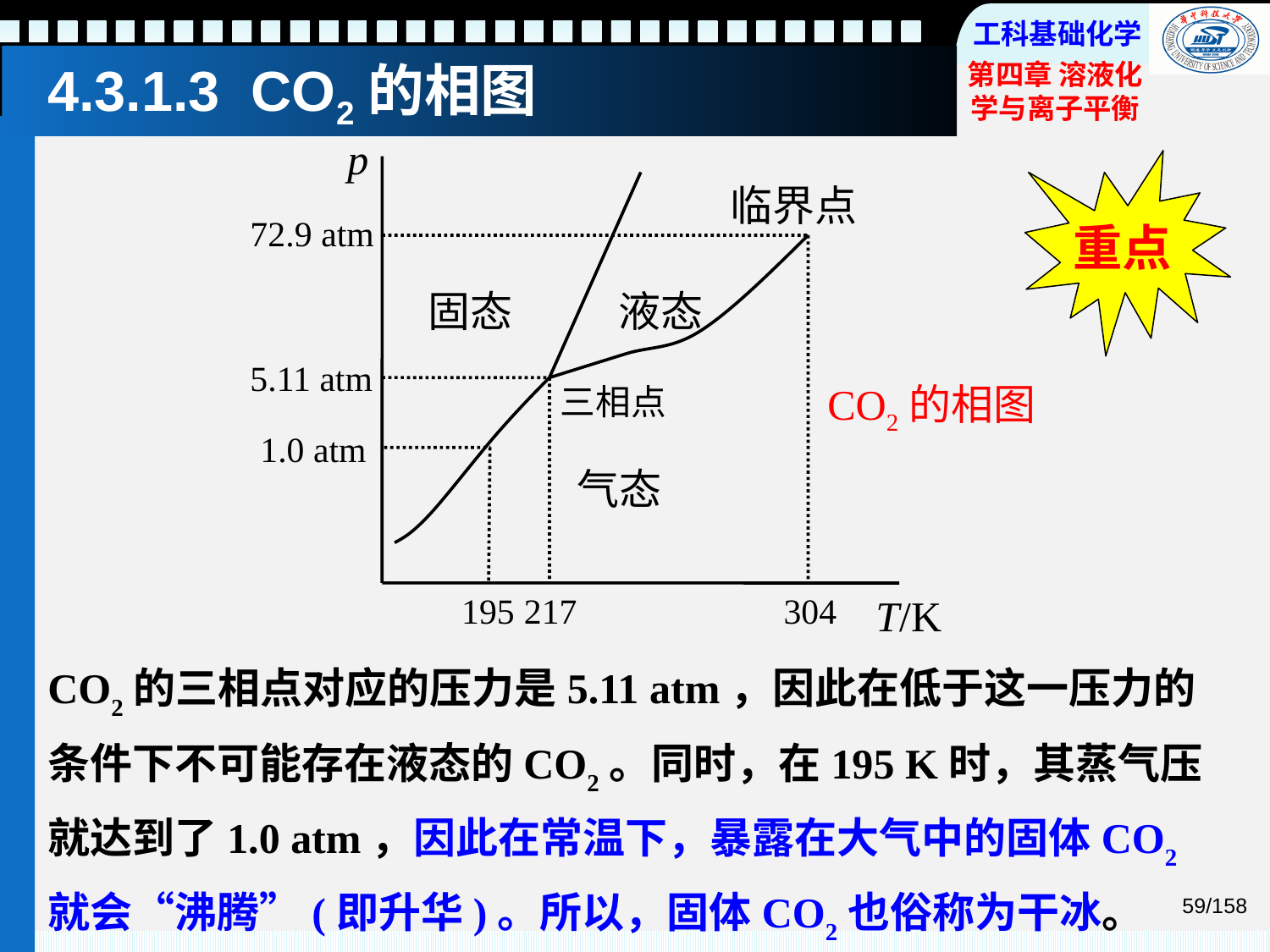

# 4.3.1.3  CO2的相图
p

临界点
72.9 atm

固态
液态
5.11 atm
三相点

1.0 atm

气态

195
217
304
T/K

重点
CO2的相图
CO2的三相点对应的压力是5.11 atm，因此在低于这一压力的条件下不可能存在液态的CO2。同时，在195 K时，其蒸气压就达到了1.0 atm，因此在常温下，暴露在大气中的固体CO2就会“沸腾”(即升华)。所以，固体CO2也俗称为干冰。